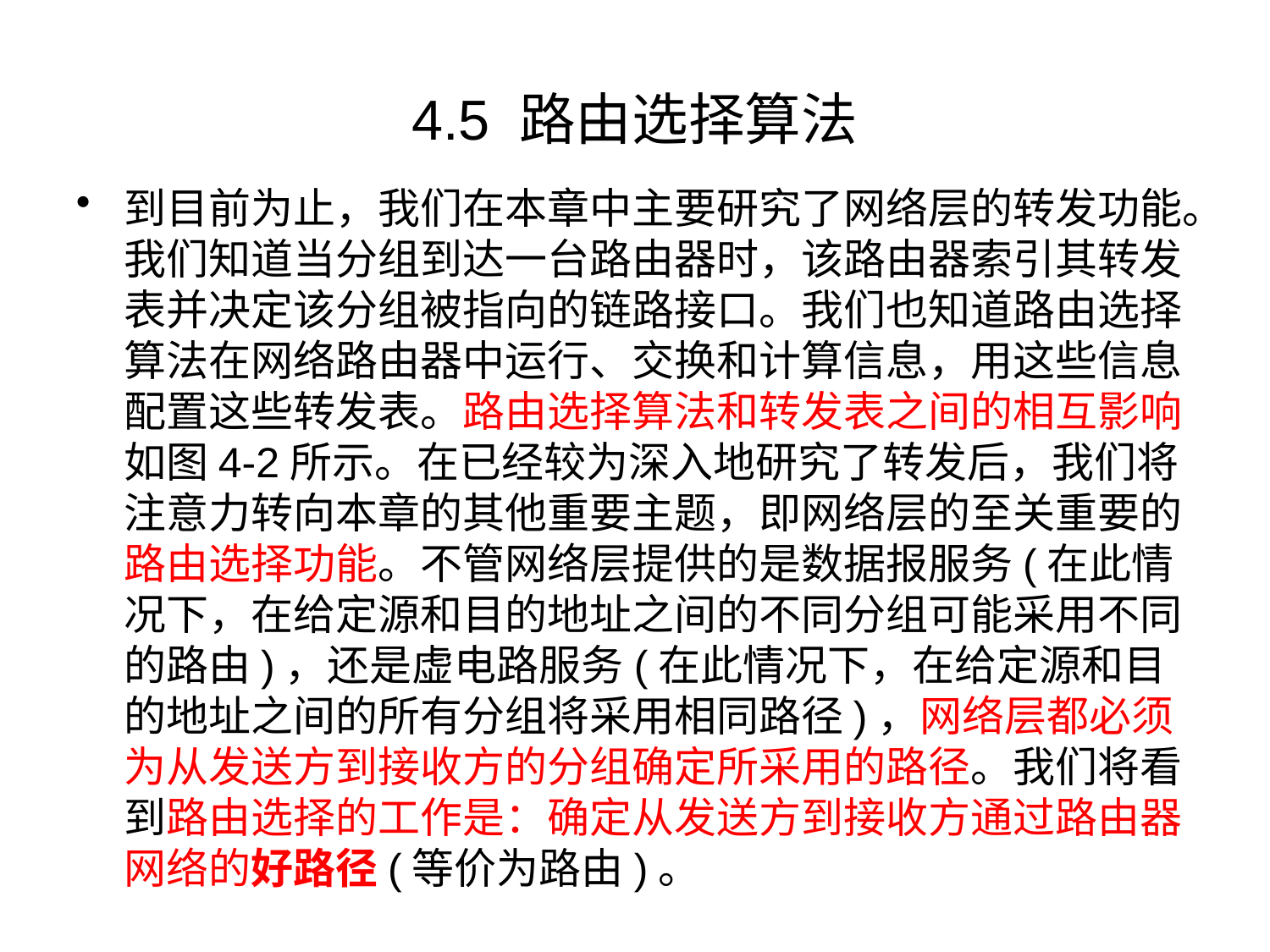

# 4.5 路由选择算法
到目前为止，我们在本章中主要研究了网络层的转发功能。我们知道当分组到达一台路由器时，该路由器索引其转发表并决定该分组被指向的链路接口。我们也知道路由选择算法在网络路由器中运行、交换和计算信息，用这些信息配置这些转发表。路由选择算法和转发表之间的相互影响如图4-2所示。在已经较为深入地研究了转发后，我们将注意力转向本章的其他重要主题，即网络层的至关重要的路由选择功能。不管网络层提供的是数据报服务(在此情况下，在给定源和目的地址之间的不同分组可能采用不同的路由)，还是虚电路服务(在此情况下，在给定源和目的地址之间的所有分组将采用相同路径)，网络层都必须为从发送方到接收方的分组确定所采用的路径。我们将看到路由选择的工作是：确定从发送方到接收方通过路由器网络的好路径(等价为路由)。